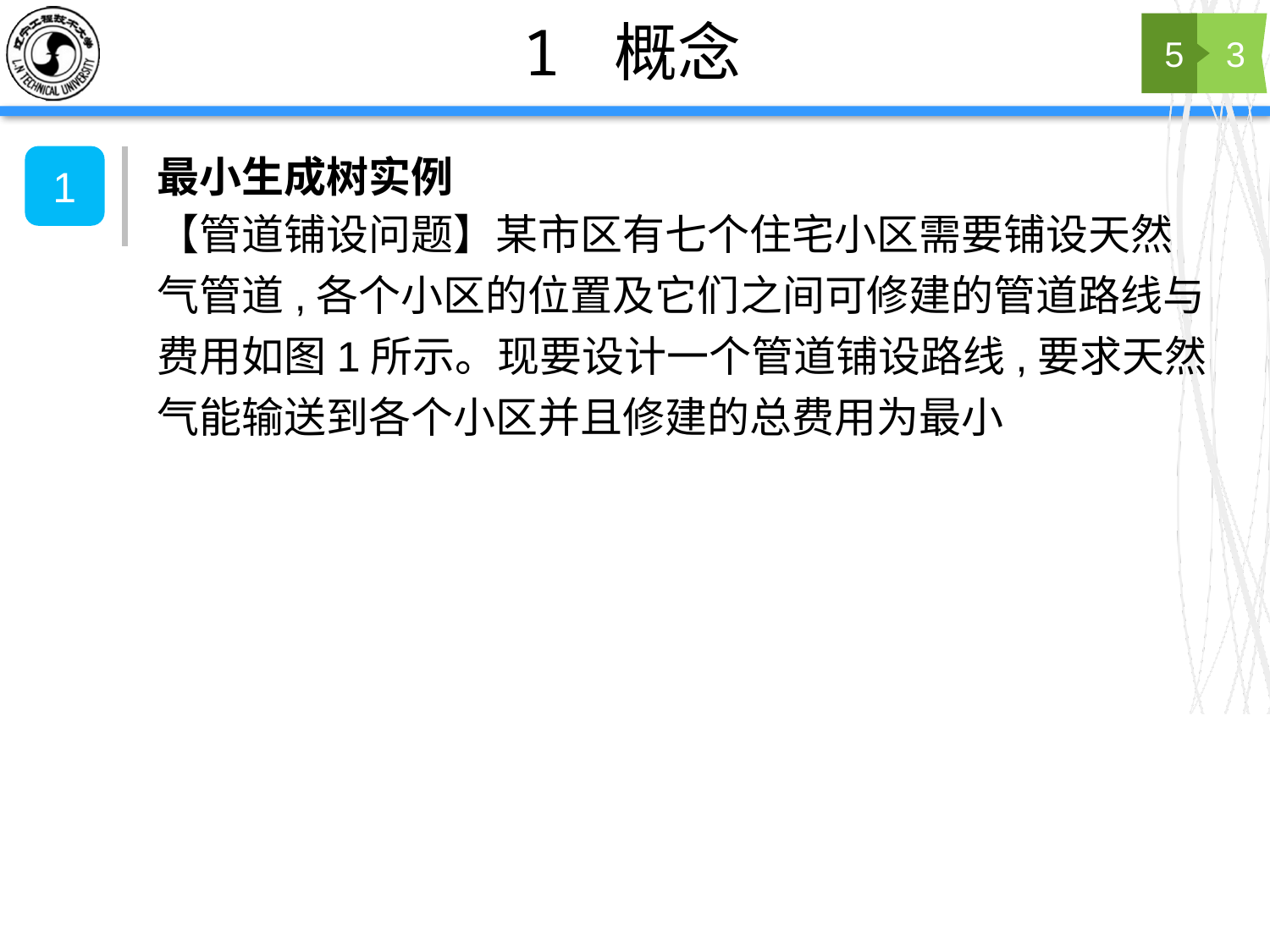

# 1 概念
5
3
最小生成树实例
1
【管道铺设问题】某市区有七个住宅小区需要铺设天然气管道,各个小区的位置及它们之间可修建的管道路线与费用如图1所示。现要设计一个管道铺设路线,要求天然气能输送到各个小区并且修建的总费用为最小